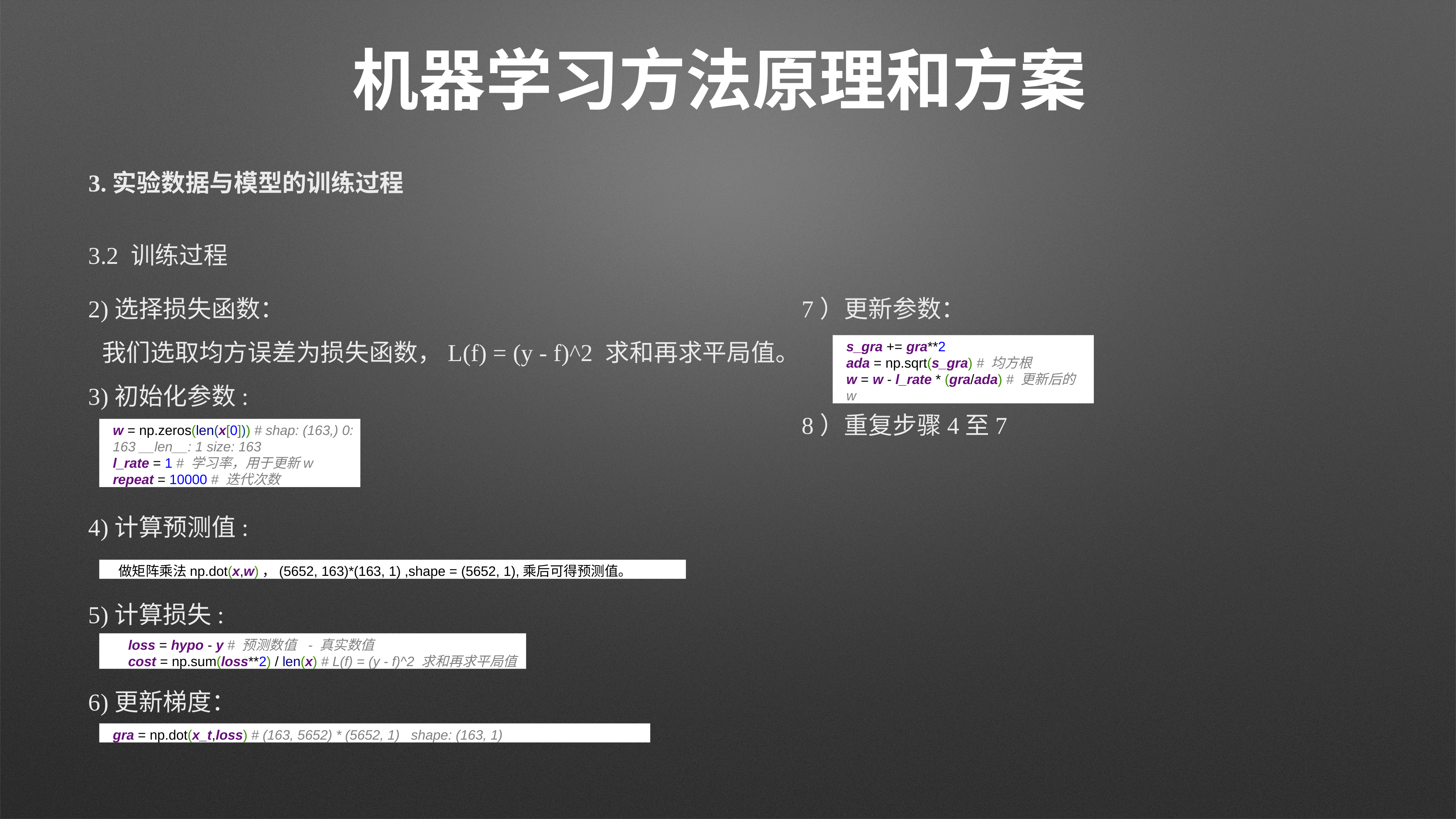

# 机器学习方法原理和方案
3.实验数据与模型的训练过程
3.2 训练过程
2)选择损失函数：
我们选取均方误差为损失函数，L(f) = (y - f)^2 求和再求平局值。
3)初始化参数:

4)计算预测值:

5)计算损失:

6)更新梯度：

7）更新参数：

8）重复步骤4至7

s_gra += gra**2
ada = np.sqrt(s_gra) # 均方根
w = w - l_rate * (gra/ada) # 更新后的w
w = np.zeros(len(x[0])) # shap: (163,) 0: 163 __len__: 1 size: 163
l_rate = 1 # 学习率，用于更新w
repeat = 10000 # 迭代次数
做矩阵乘法np.dot(x,w)，(5652, 163)*(163, 1) ,shape = (5652, 1),乘后可得预测值。
loss = hypo - y # 预测数值 - 真实数值
cost = np.sum(loss**2) / len(x) # L(f) = (y - f)^2 求和再求平局值
gra = np.dot(x_t,loss) # (163, 5652) * (5652, 1)   shape: (163, 1)